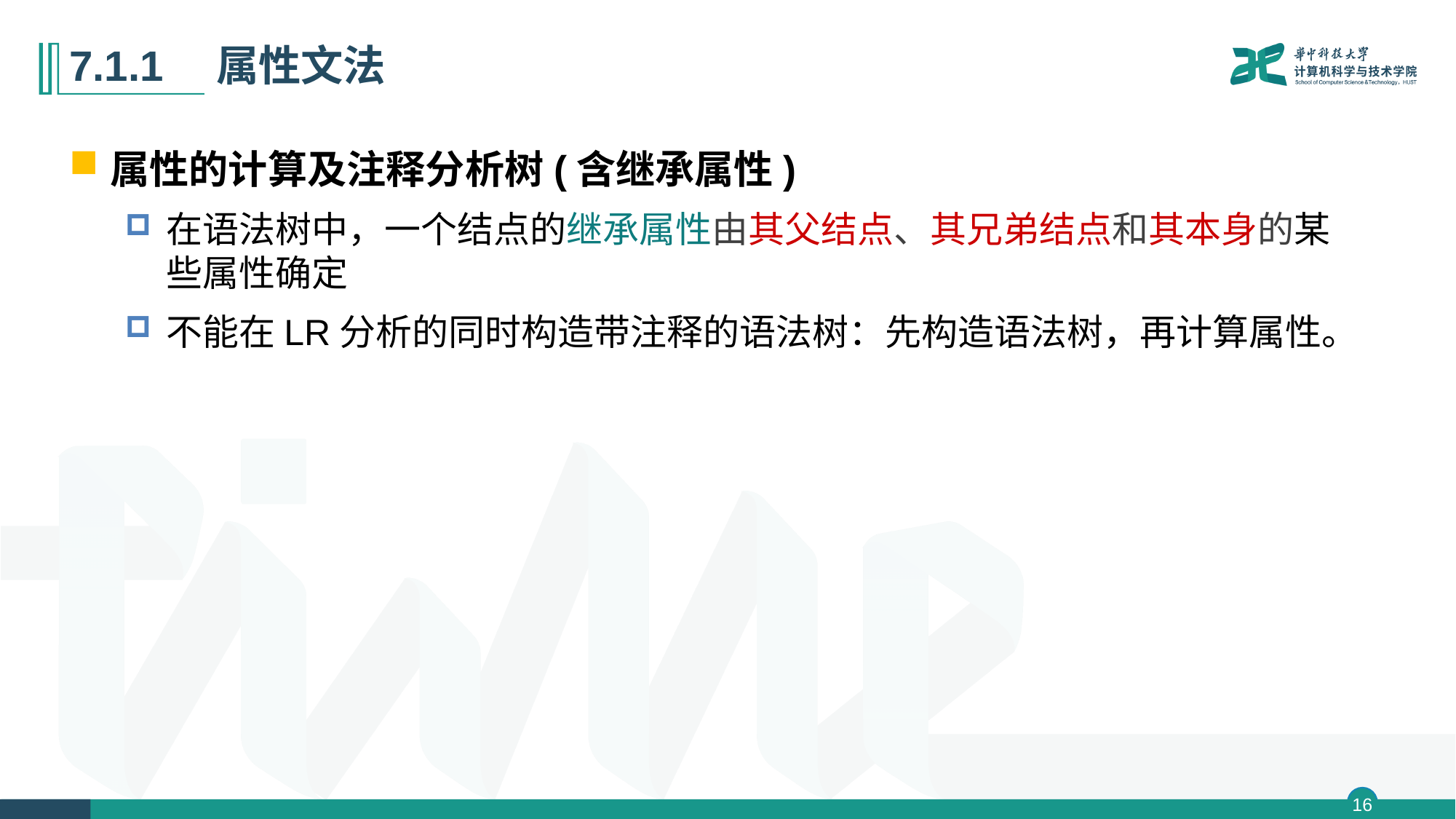

# 7.1.1　属性文法
属性的计算及注释分析树(含继承属性)
在语法树中，一个结点的继承属性由其父结点、其兄弟结点和其本身的某些属性确定
不能在LR分析的同时构造带注释的语法树：先构造语法树，再计算属性。